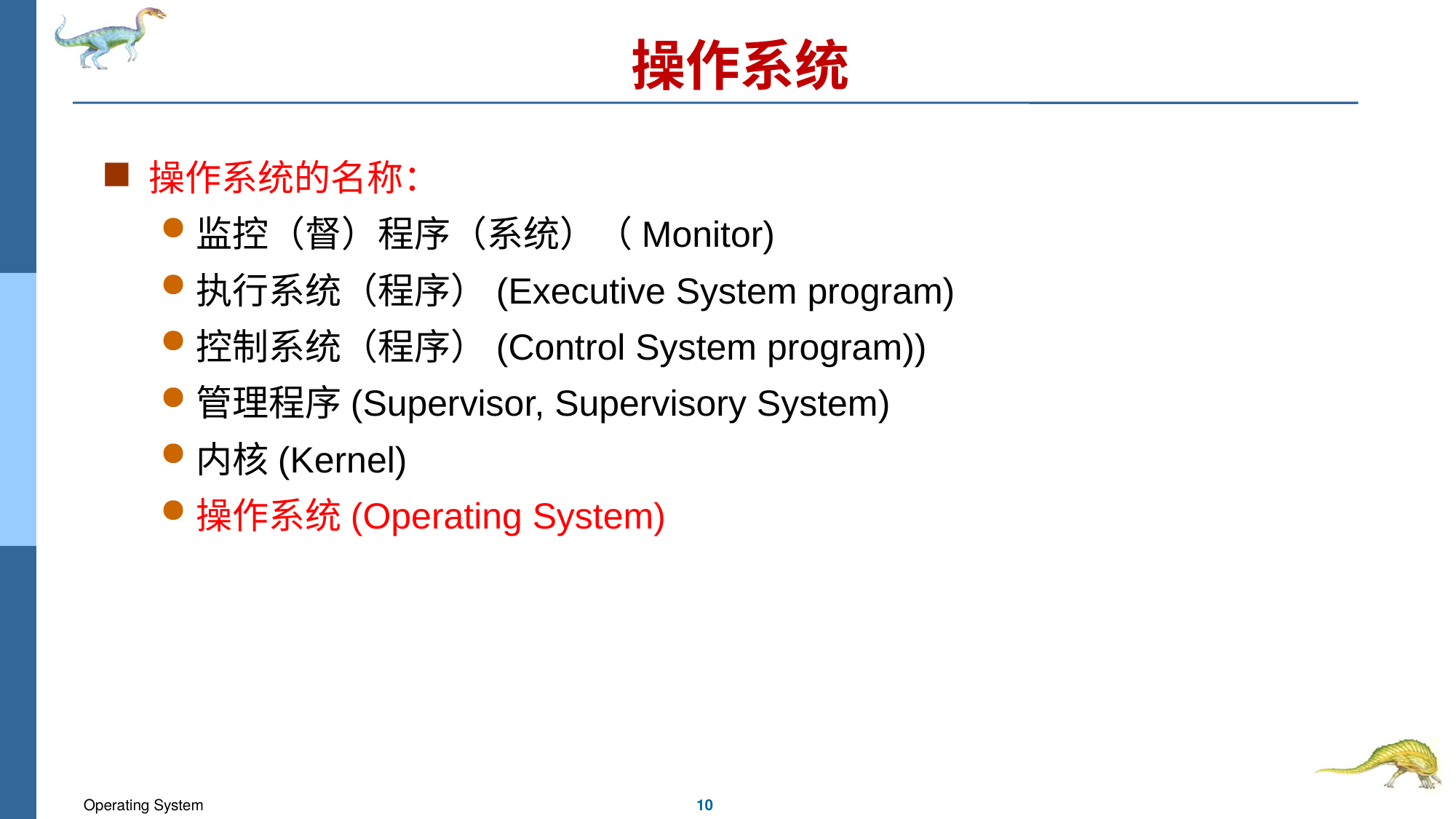

# 操作系统
操作系统的名称：
监控（督）程序（系统）（Monitor)
执行系统（程序）(Executive System program)
控制系统（程序）(Control System program))
管理程序(Supervisor, Supervisory System)
内核(Kernel)
操作系统(Operating System)